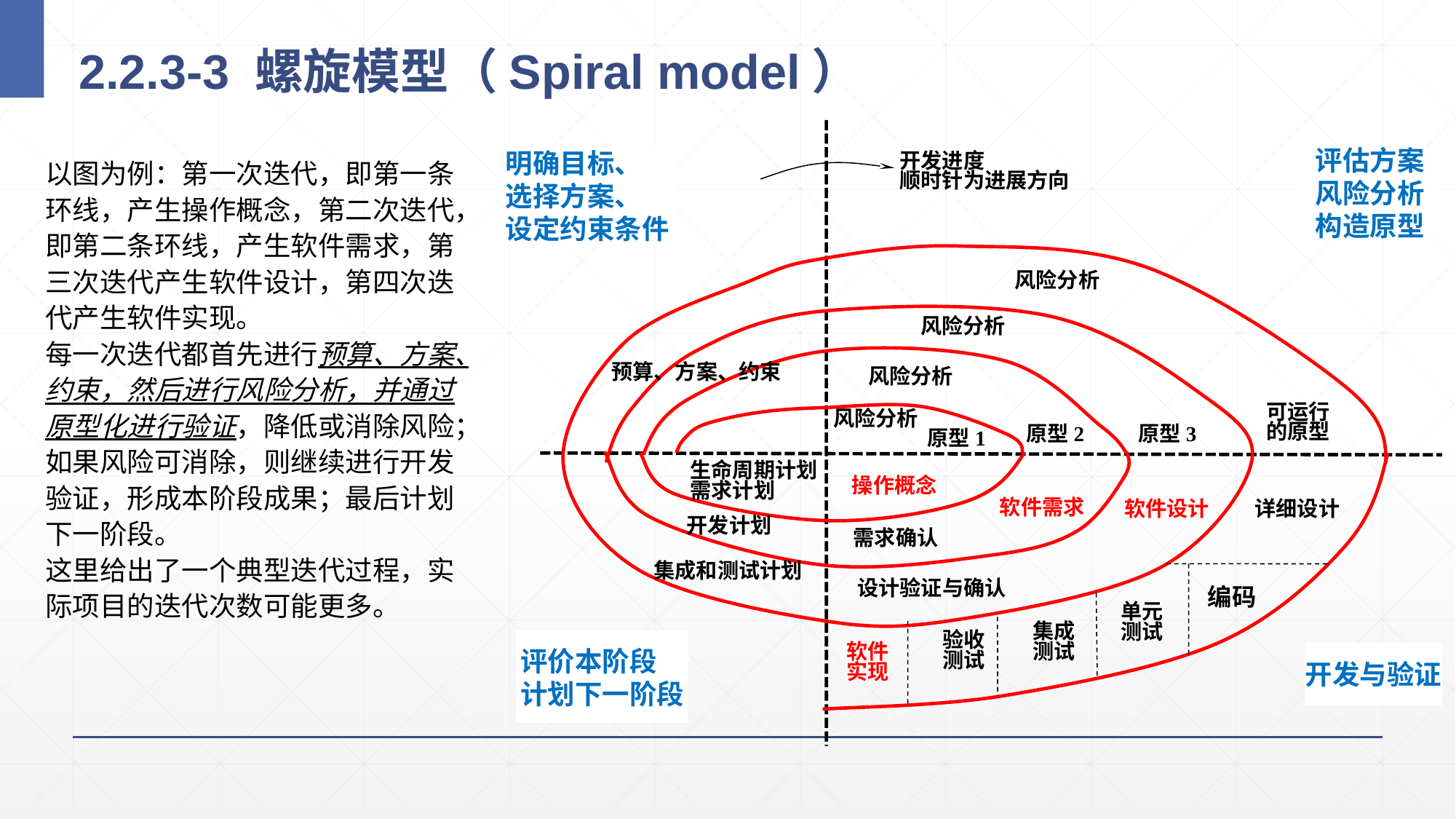

# 2.2.3-3 螺旋模型（Spiral model）

明确目标、
选择方案、
设定约束条件
以图为例：第一次迭代，即第一条环线，产生操作概念，第二次迭代，即第二条环线，产生软件需求，第三次迭代产生软件设计，第四次迭代产生软件实现。
每一次迭代都首先进行预算、方案、约束，然后进行风险分析，并通过原型化进行验证，降低或消除风险；如果风险可消除，则继续进行开发验证，形成本阶段成果；最后计划下一阶段。
这里给出了一个典型迭代过程，实际项目的迭代次数可能更多。

开发进度
顺时针为进展方向
评估方案
风险分析
构造原型

风险分析
风险分析

预算、方案、约束
风险分析
可运行
的原型

风险分析
原型3
原型2
原型1

生命周期计划
需求计划

操作概念
软件设计
详细设计
软件需求
开发计划
需求确认
集成和测试计划

设计验证与确认
编码

单元
测试

集成
测试

验收
测试
评价本阶段
计划下一阶段
软件实现
开发与验证